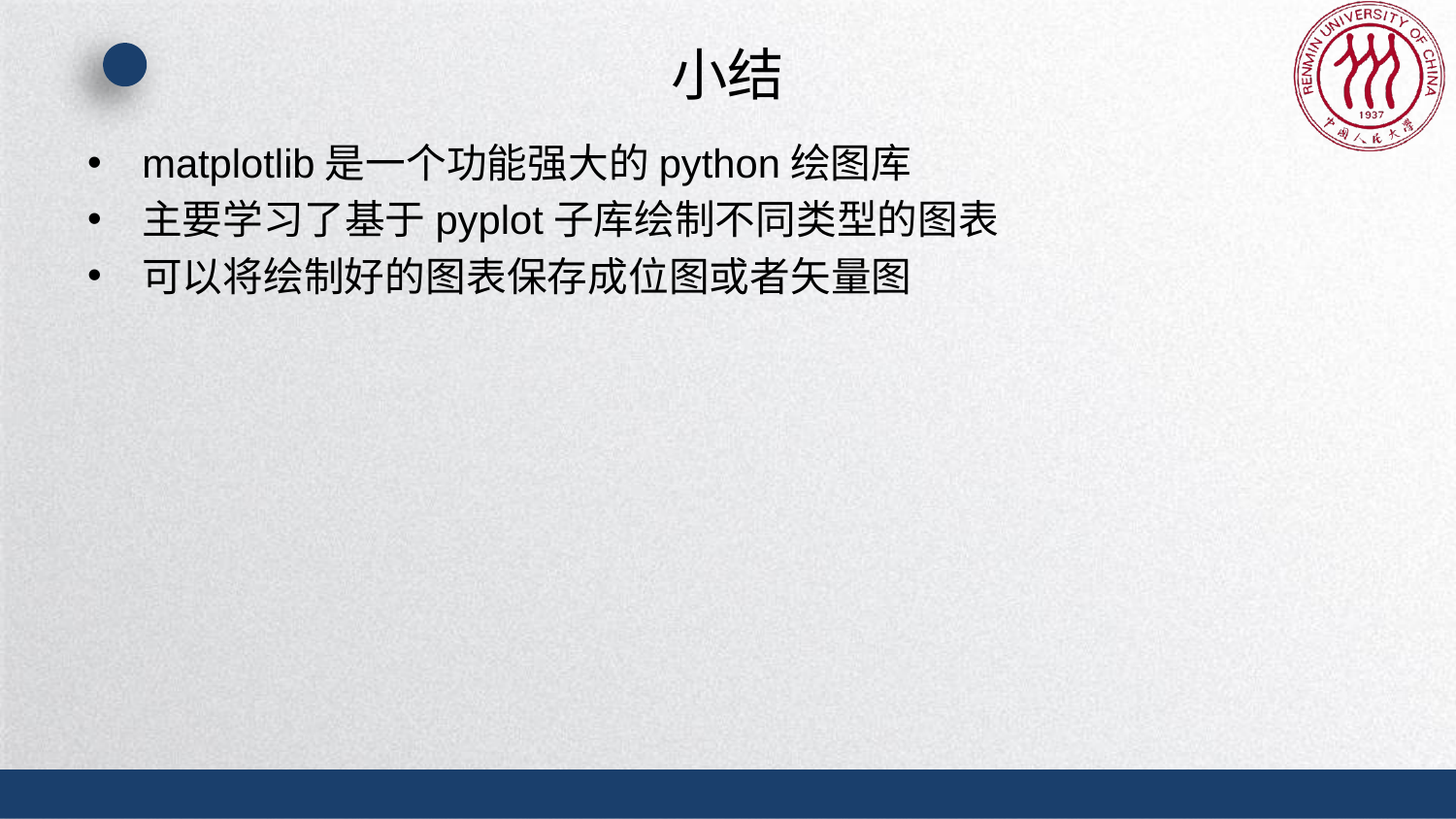

# 小结
matplotlib是一个功能强大的python绘图库
主要学习了基于pyplot子库绘制不同类型的图表
可以将绘制好的图表保存成位图或者矢量图